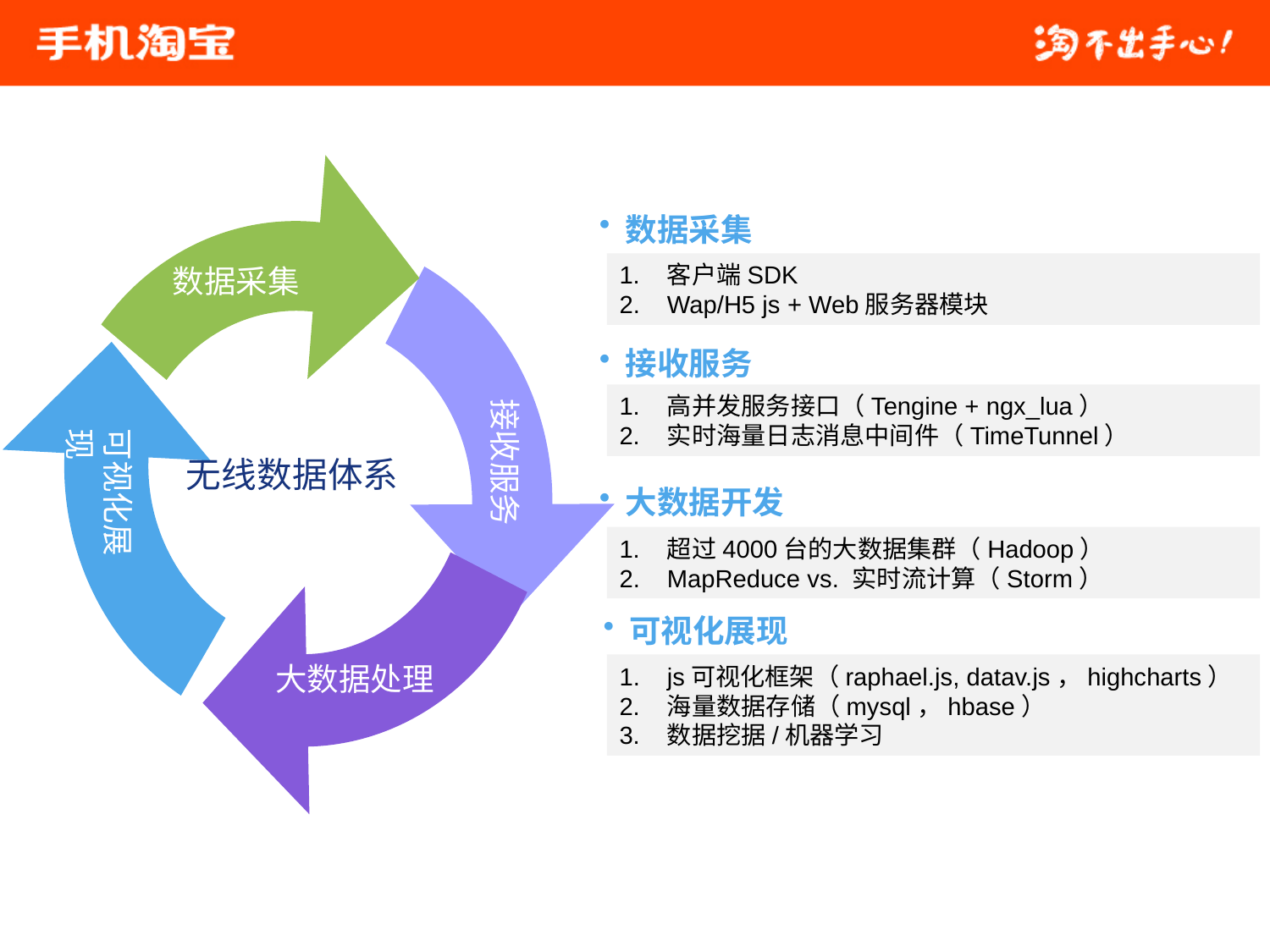

数据采集
客户端SDK
Wap/H5 js + Web服务器模块
数据采集
 接收服务
高并发服务接口（Tengine + ngx_lua）
实时海量日志消息中间件（TimeTunnel）
接收服务
可视化展现
无线数据体系
 大数据开发
超过4000台的大数据集群（Hadoop）
MapReduce vs. 实时流计算（Storm）
 可视化展现
大数据处理
js可视化框架（raphael.js, datav.js，highcharts）
海量数据存储（mysql，hbase）
数据挖据/机器学习